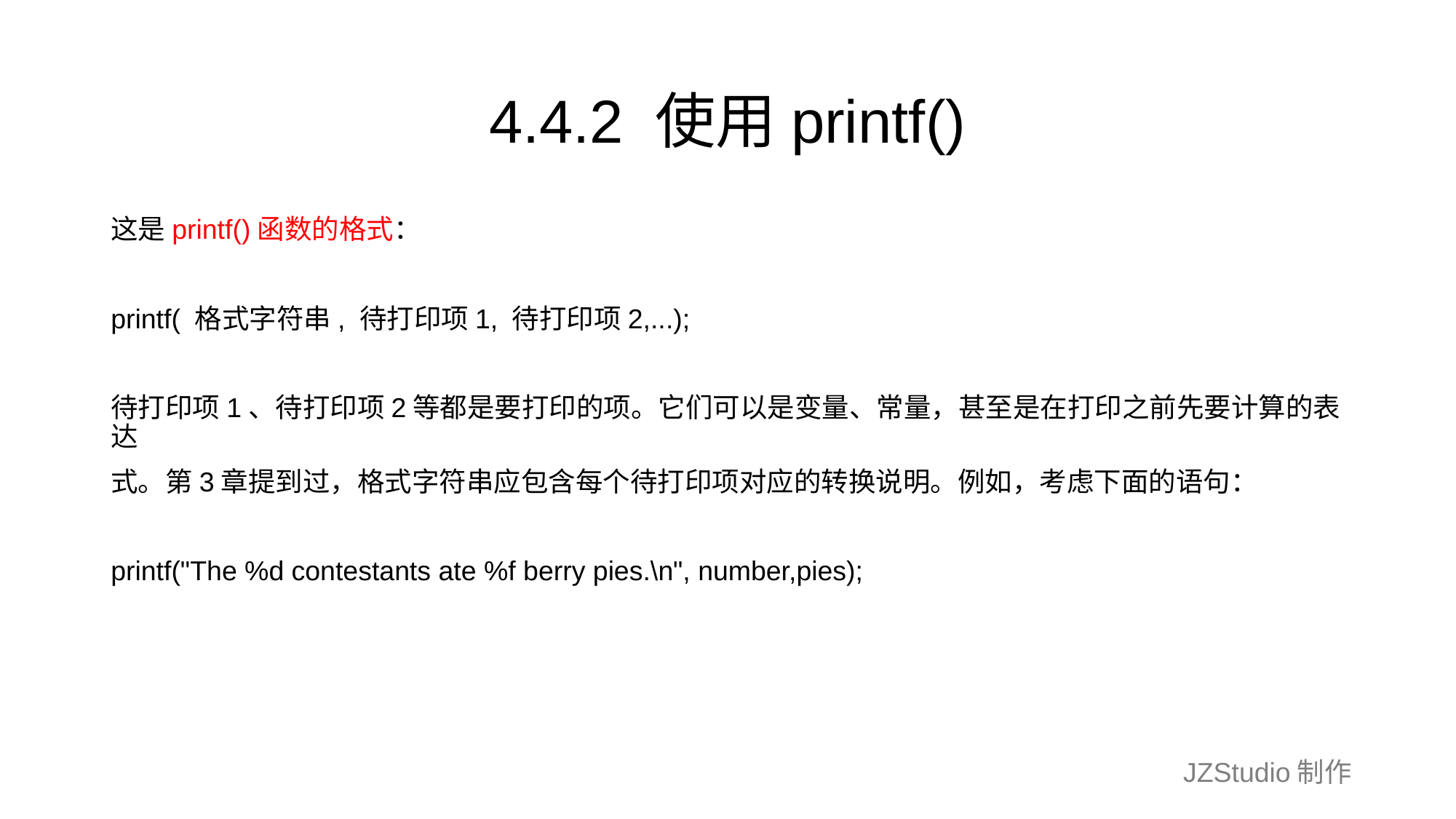

# 4.4.2 使用printf()
这是printf()函数的格式：

printf( 格式字符串, 待打印项1, 待打印项2,...);

待打印项1、待打印项2等都是要打印的项。它们可以是变量、常量，甚至是在打印之前先要计算的表达
式。第3章提到过，格式字符串应包含每个待打印项对应的转换说明。例如，考虑下面的语句：

printf("The %d contestants ate %f berry pies.\n", number,pies);